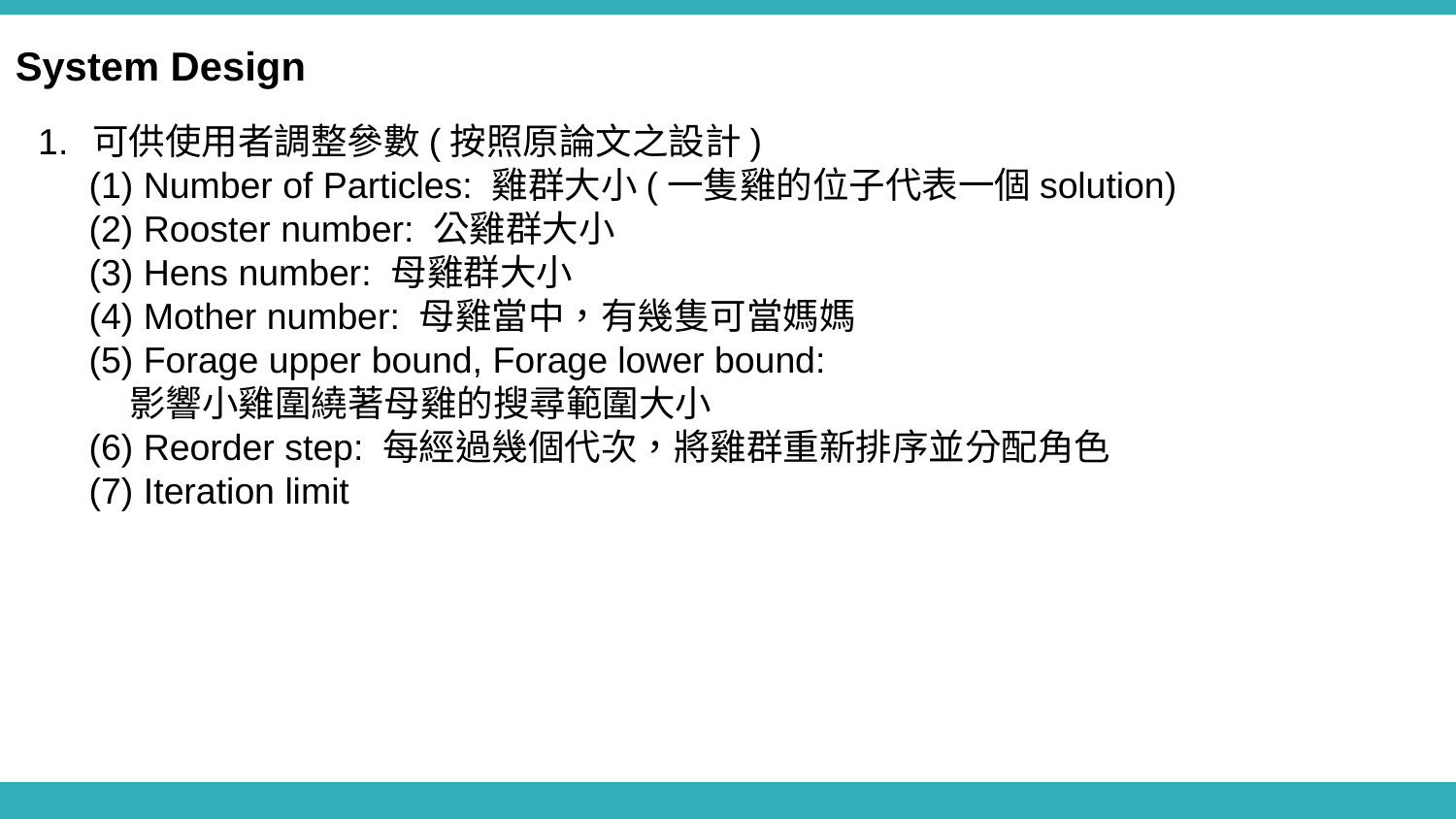

System Design

可供使用者調整參數(按照原論文之設計)
     (1) Number of Particles: 雞群大小(一隻雞的位子代表一個solution)
     (2) Rooster number: 公雞群大小
     (3) Hens number: 母雞群大小
     (4) Mother number: 母雞當中，有幾隻可當媽媽
     (5) Forage upper bound, Forage lower bound:
          影響小雞圍繞著母雞的搜尋範圍大小
     (6) Reorder step: 每經過幾個代次，將雞群重新排序並分配角色
     (7) Iteration limit